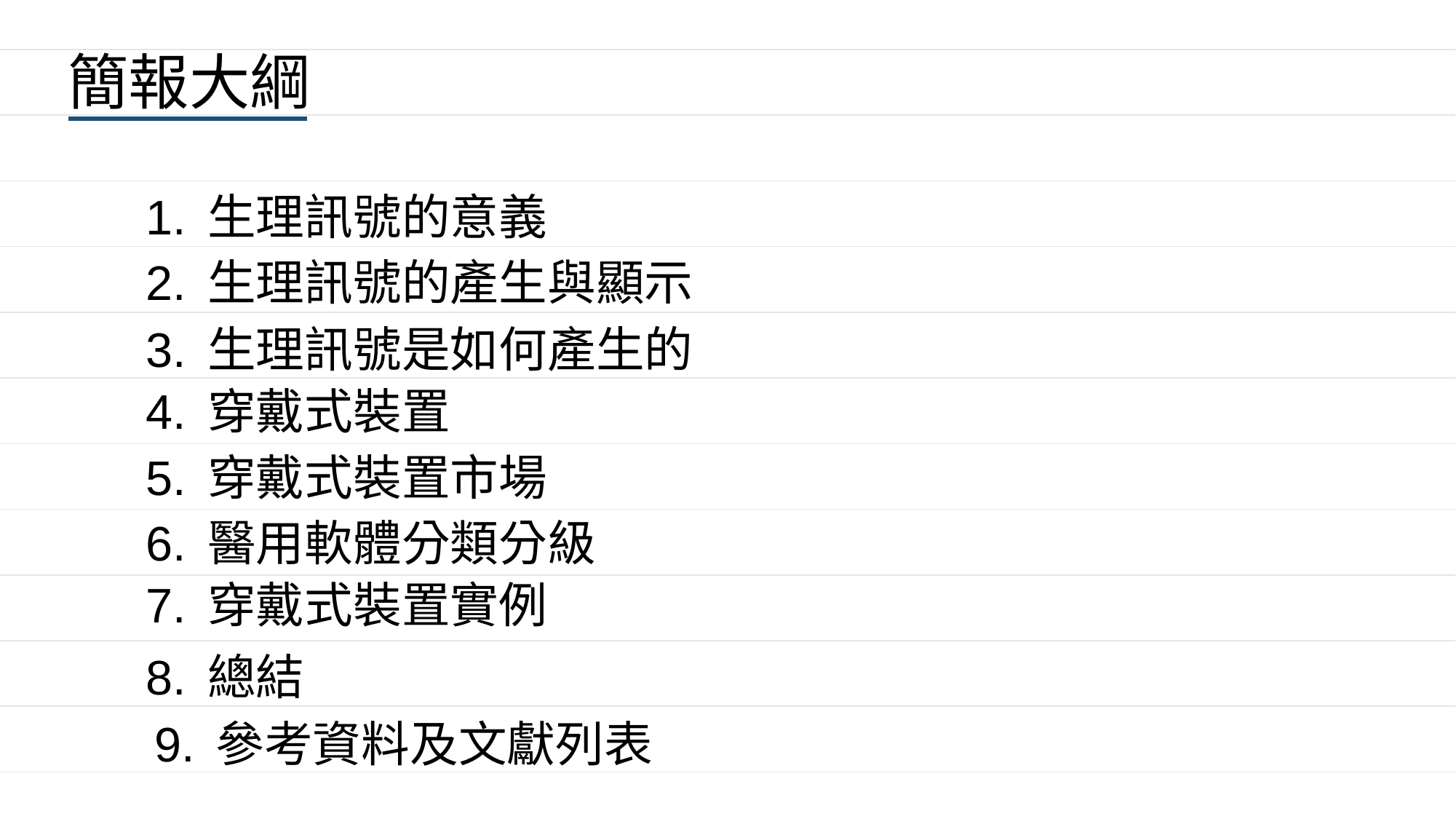

簡報大綱
生理訊號的意義
生理訊號的產生與顯示
生理訊號是如何產生的
穿戴式裝置
穿戴式裝置市場

醫用軟體分類分級
穿戴式裝置實例
總結

參考資料及文獻列表